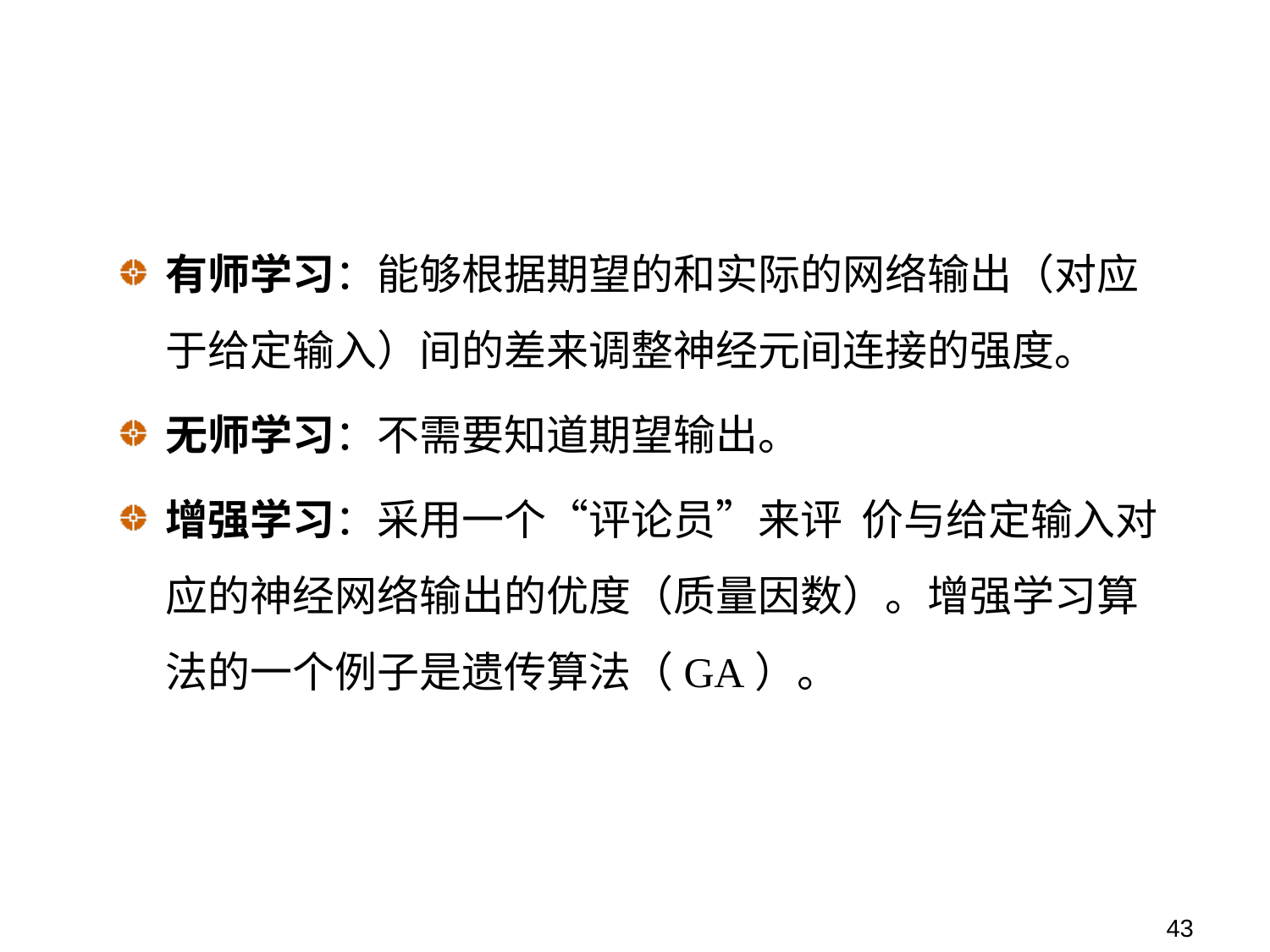

有师学习：能够根据期望的和实际的网络输出（对应于给定输入）间的差来调整神经元间连接的强度。
无师学习：不需要知道期望输出。
增强学习：采用一个“评论员”来评  价与给定输入对应的神经网络输出的优度（质量因数）。增强学习算法的一个例子是遗传算法（GA）。
43